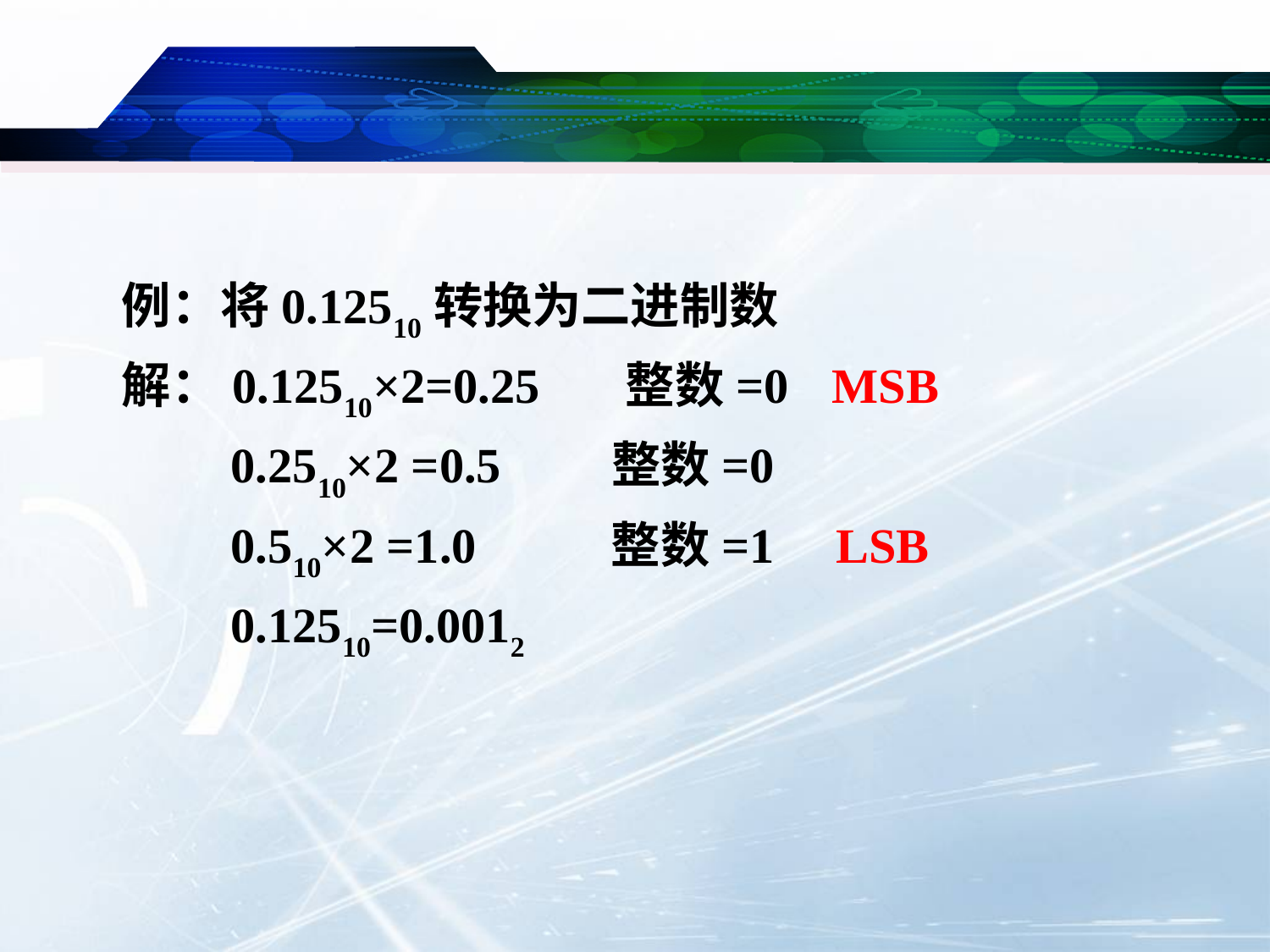

#
例：将0.12510转换为二进制数
解：0.12510×2=0.25      整数=0      MSB
	     0.2510×2 =0.5        整数=0
	     0.510×2 =1.0          整数=1     LSB
	     0.12510=0.0012